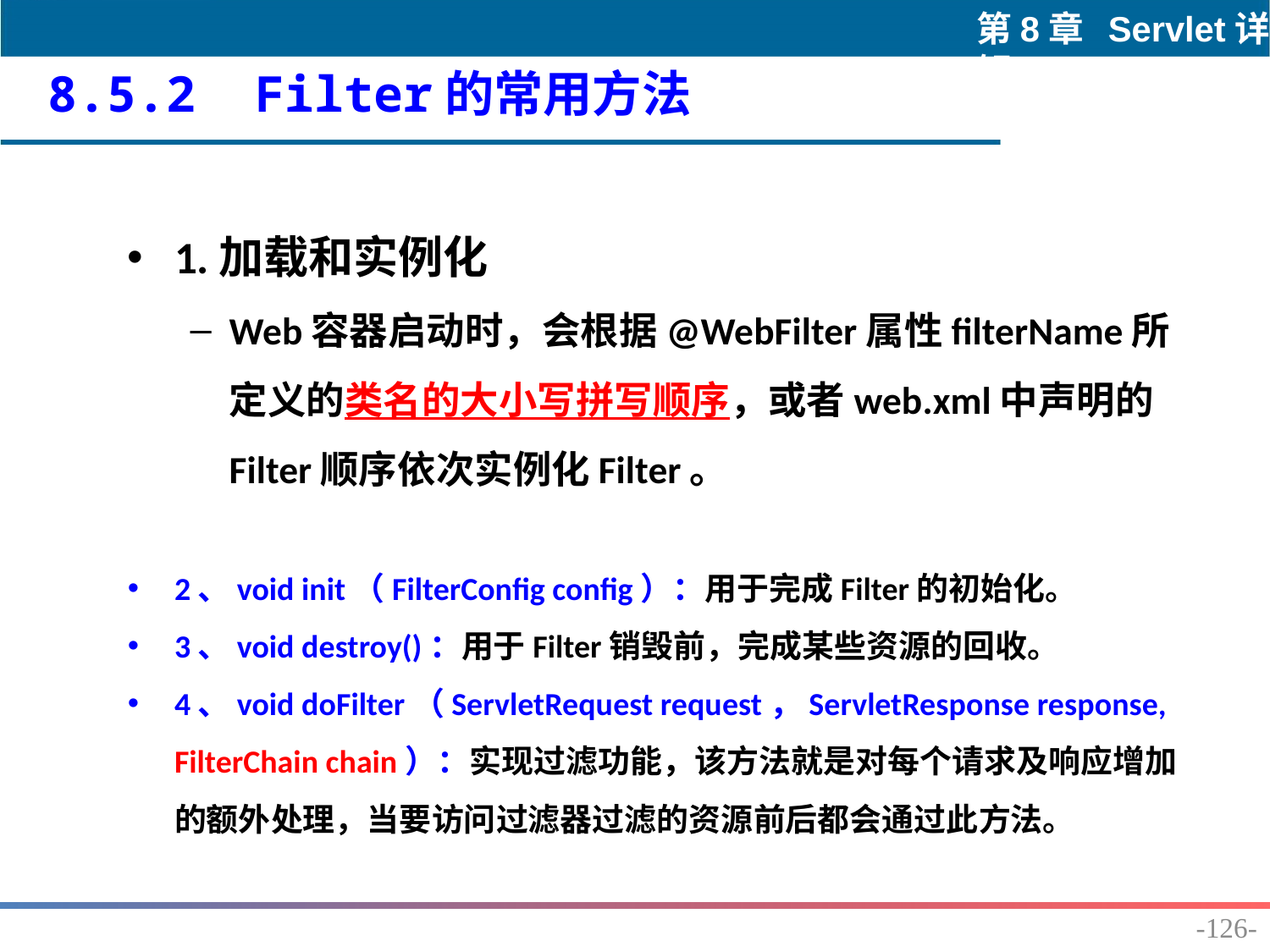

8.5.2  Filter的常用方法
1.加载和实例化
Web容器启动时，会根据@WebFilter属性filterName所定义的类名的大小写拼写顺序，或者web.xml中声明的Filter顺序依次实例化Filter。

2、void init（FilterConfig config）：用于完成Filter的初始化。
3、void destroy()：用于Filter销毁前，完成某些资源的回收。
4、void doFilter（ServletRequest request，ServletResponse response, FilterChain chain）：实现过滤功能，该方法就是对每个请求及响应增加的额外处理，当要访问过滤器过滤的资源前后都会通过此方法。
-126-